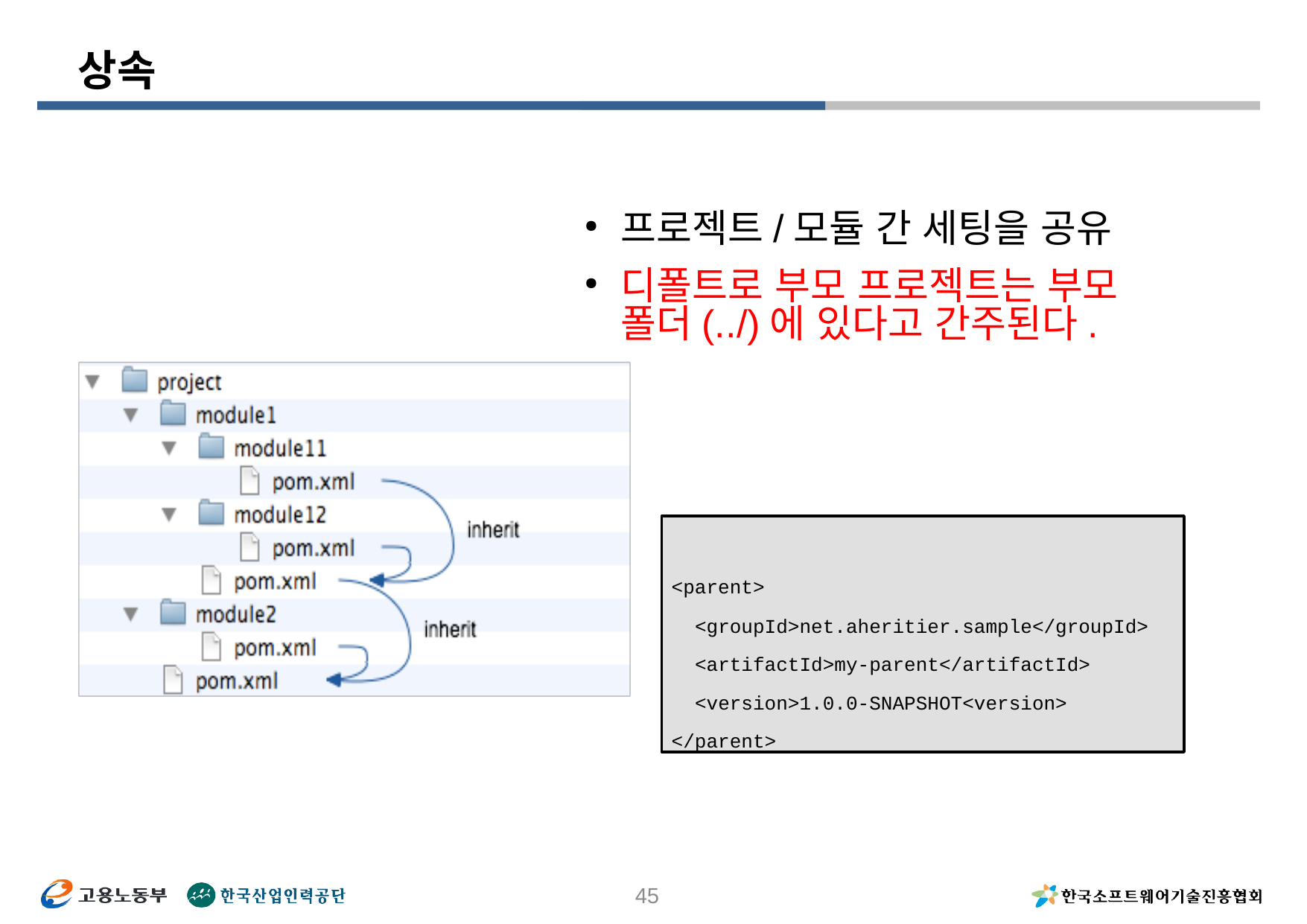

# 상속
프로젝트/모듈 간 세팅을 공유
디폴트로 부모 프로젝트는 부모 폴더(../)에 있다고 간주된다.

<parent>
<groupId>net.aheritier.sample</groupId>
<artifactId>my-parent</artifactId>
<version>1.0.0-SNAPSHOT<version>
</parent>
45